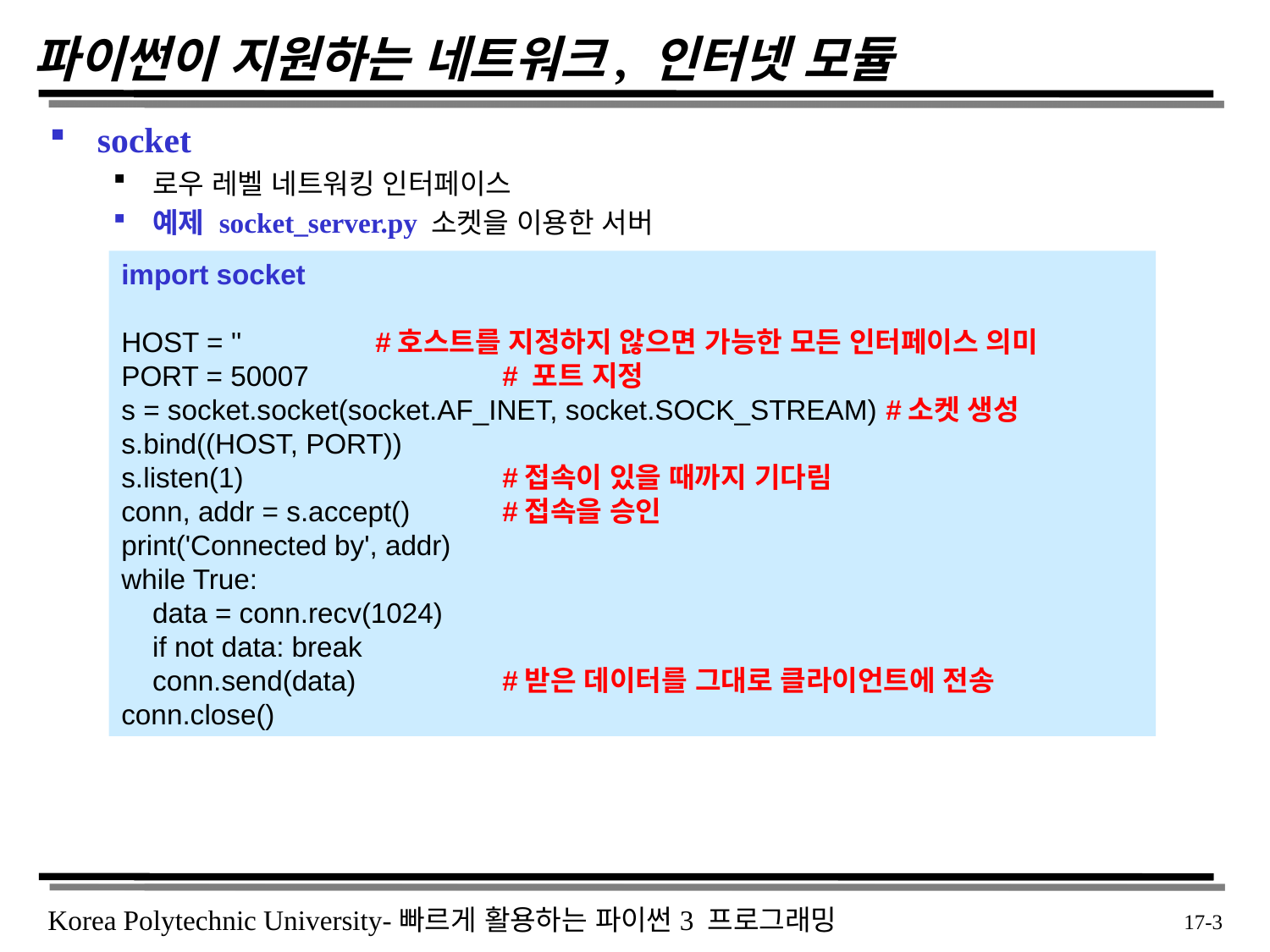

# 파이썬이 지원하는 네트워크, 인터넷 모듈
socket
로우 레벨 네트워킹 인터페이스
예제 socket_server.py 소켓을 이용한 서버

import socket

HOST = '' 	#호스트를 지정하지 않으면 가능한 모든 인터페이스 의미
PORT = 50007 		# 포트 지정
s = socket.socket(socket.AF_INET, socket.SOCK_STREAM) #소켓 생성
s.bind((HOST, PORT))
s.listen(1) 		#접속이 있을 때까지 기다림
conn, addr = s.accept() 	#접속을 승인
print('Connected by', addr)
while True:
    data = conn.recv(1024)
    if not data: break
    conn.send(data) 		#받은 데이터를 그대로 클라이언트에 전송
conn.close()
 17-3